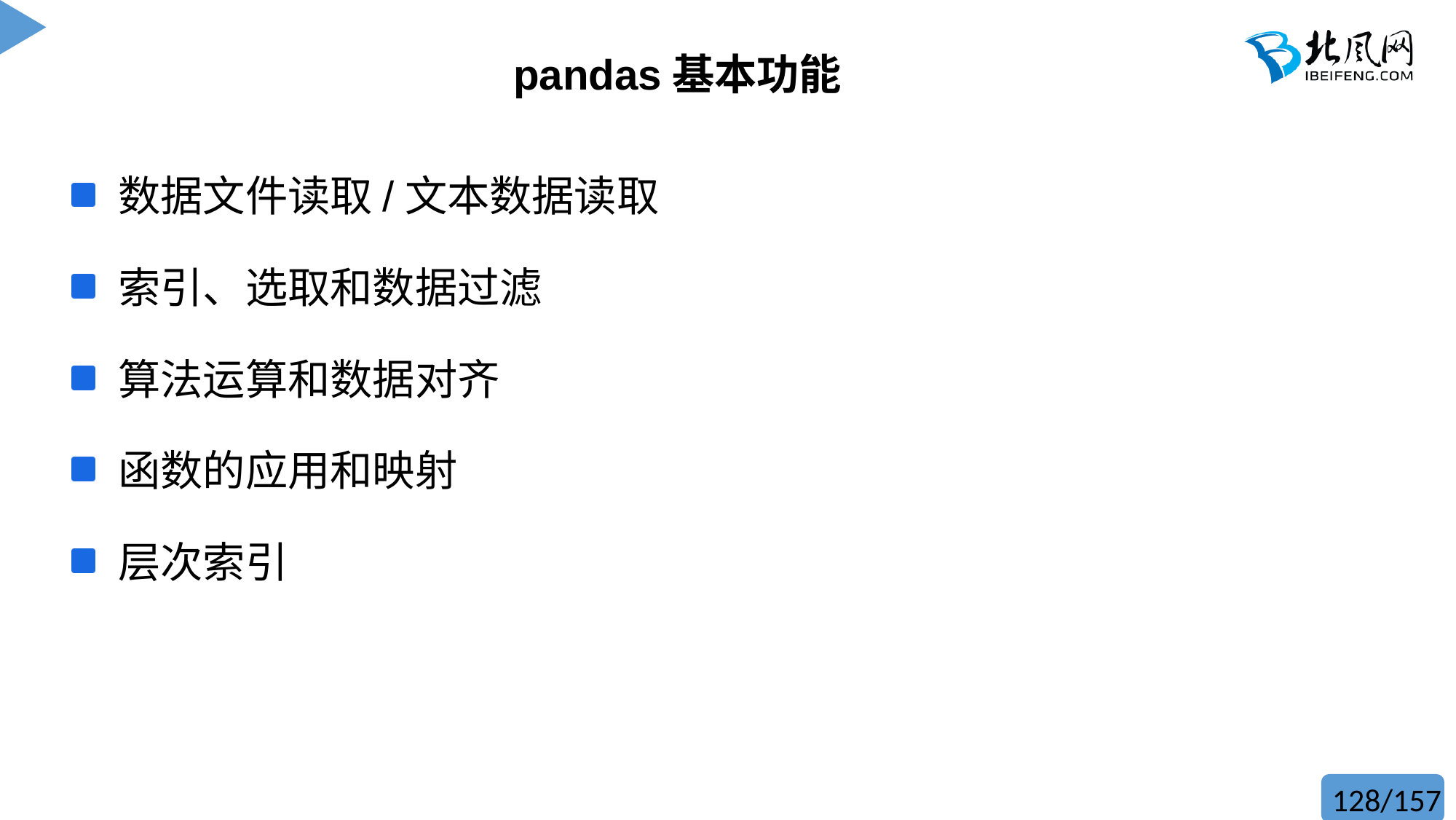

# pandas基本功能
 数据文件读取/文本数据读取
 索引、选取和数据过滤
 算法运算和数据对齐
 函数的应用和映射
 层次索引